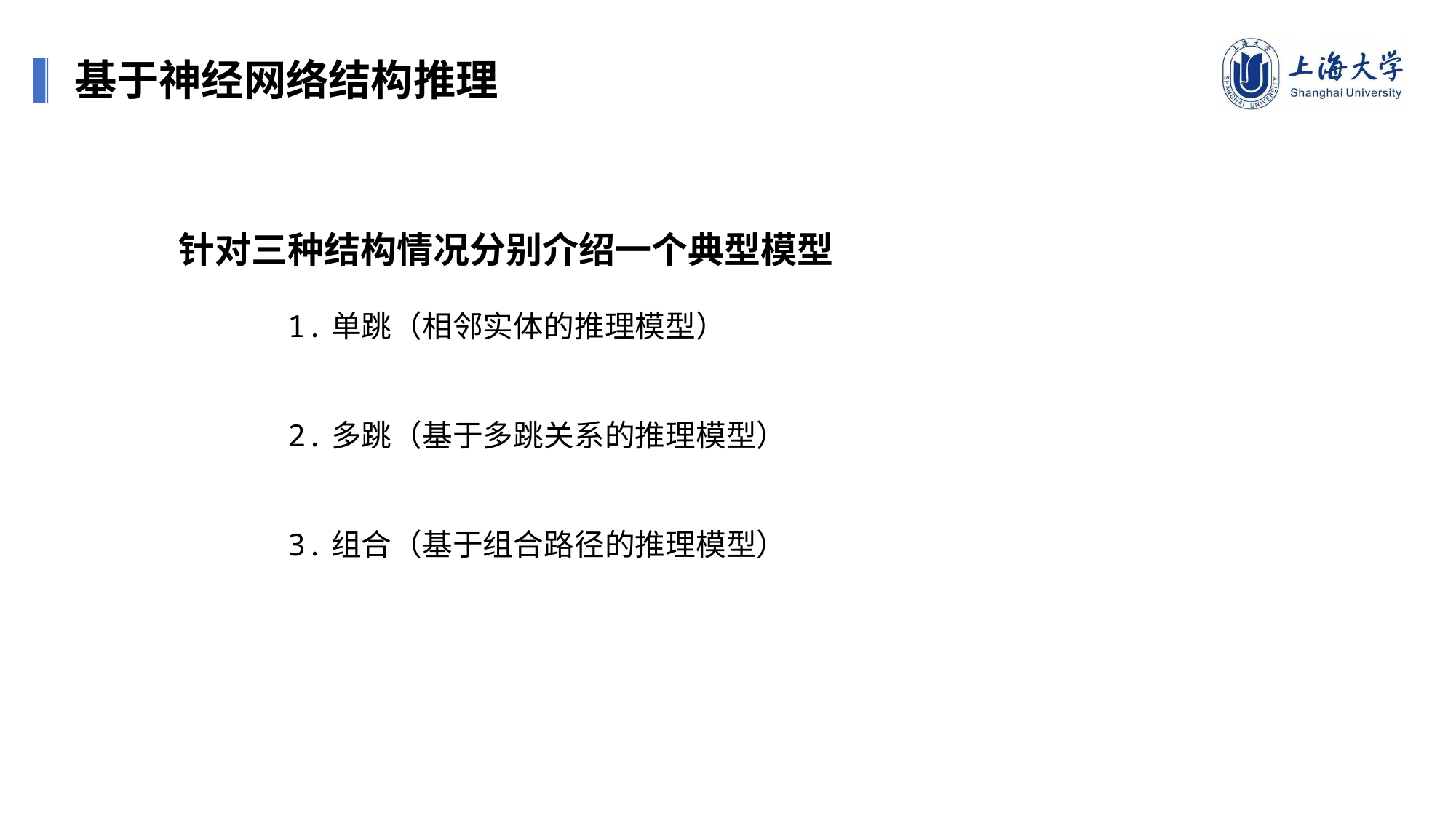

基于神经网络结构推理
针对三种结构情况分别介绍一个典型模型

	1.单跳（相邻实体的推理模型）

	2.多跳（基于多跳关系的推理模型）

	3.组合（基于组合路径的推理模型）